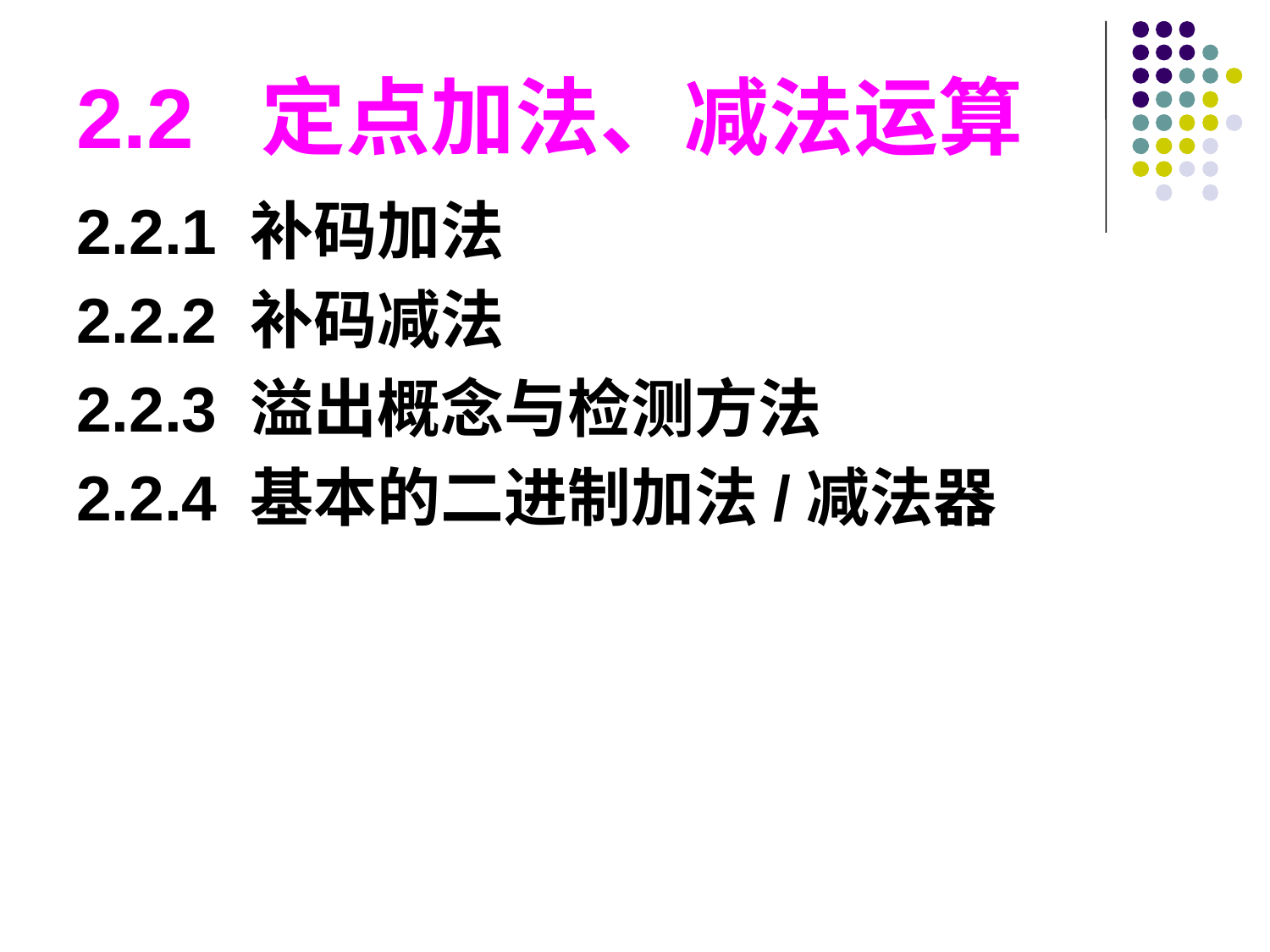

2.2  定点加法、减法运算
2.2.1 补码加法
2.2.2 补码减法
2.2.3 溢出概念与检测方法
2.2.4 基本的二进制加法/减法器
#
36